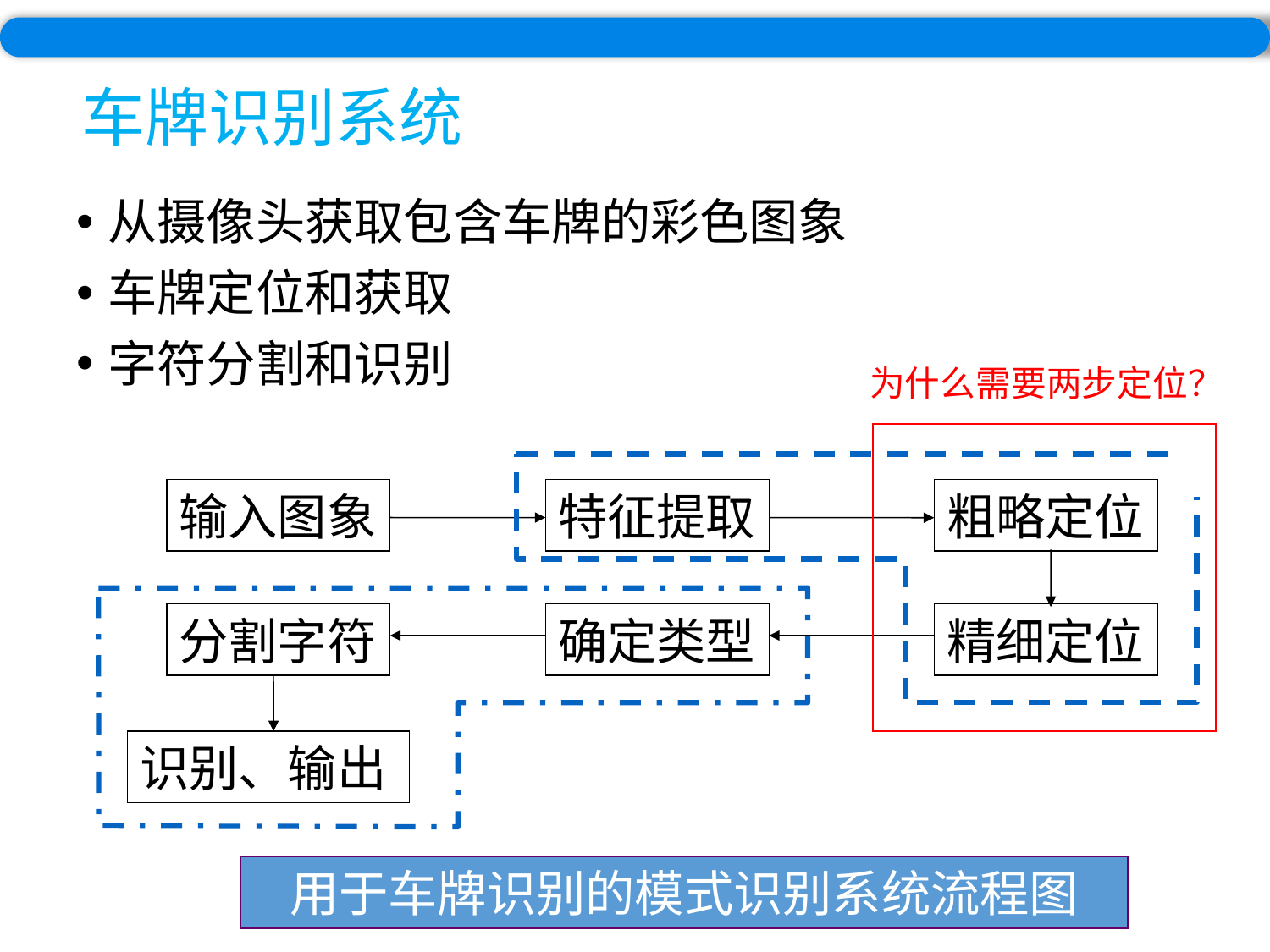

# 车牌识别系统
从摄像头获取包含车牌的彩色图象
车牌定位和获取
字符分割和识别
为什么需要两步定位？

输入图象
特征提取
粗略定位

分割字符
确定类型
精细定位

识别、输出
用于车牌识别的模式识别系统流程图